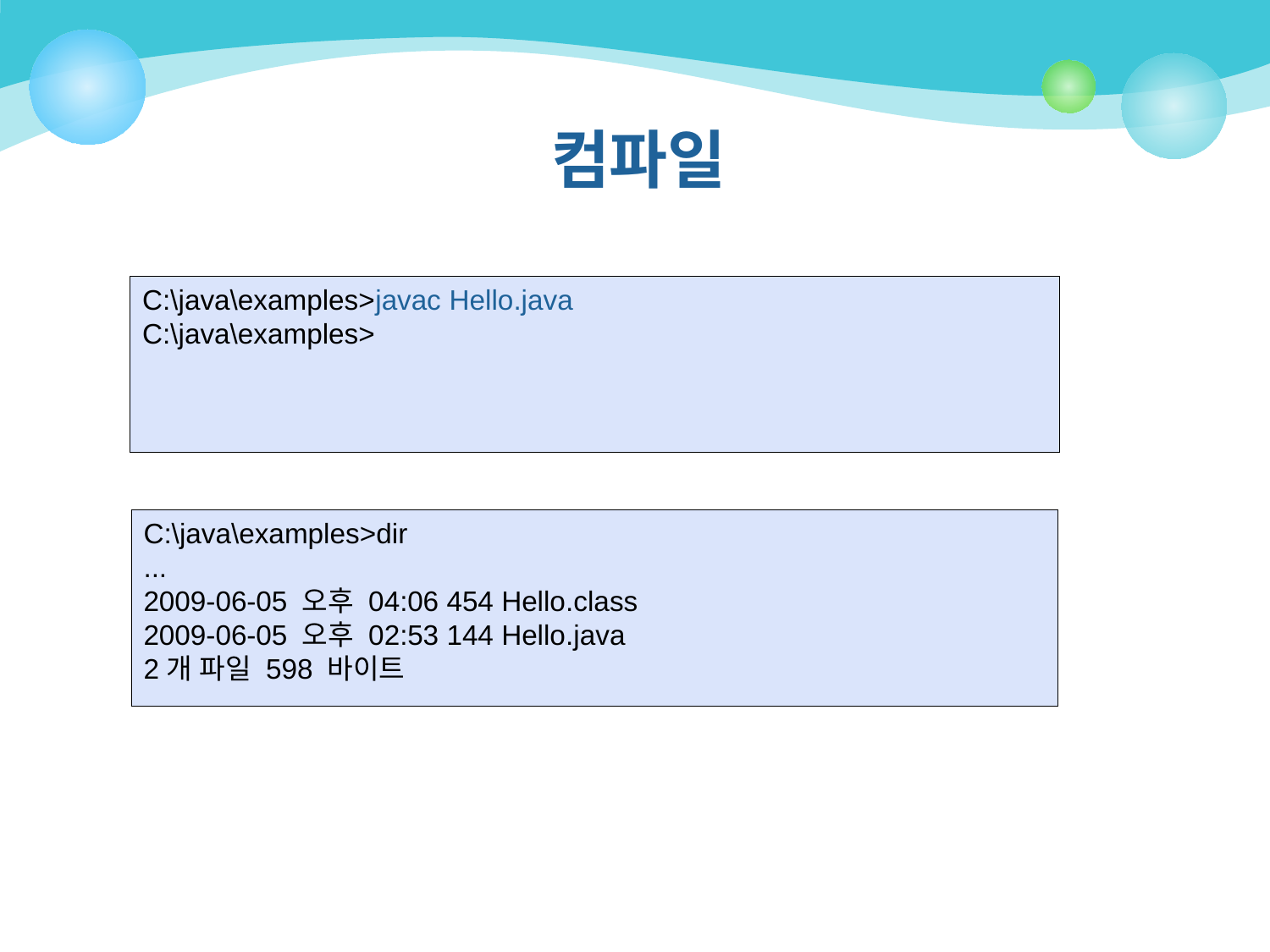

# 컴파일
C:\java\examples>javac Hello.java
C:\java\examples>

C:\java\examples>dir
...
2009-06-05 오후 04:06 454 Hello.class
2009-06-05 오후 02:53 144 Hello.java
2개 파일 598 바이트